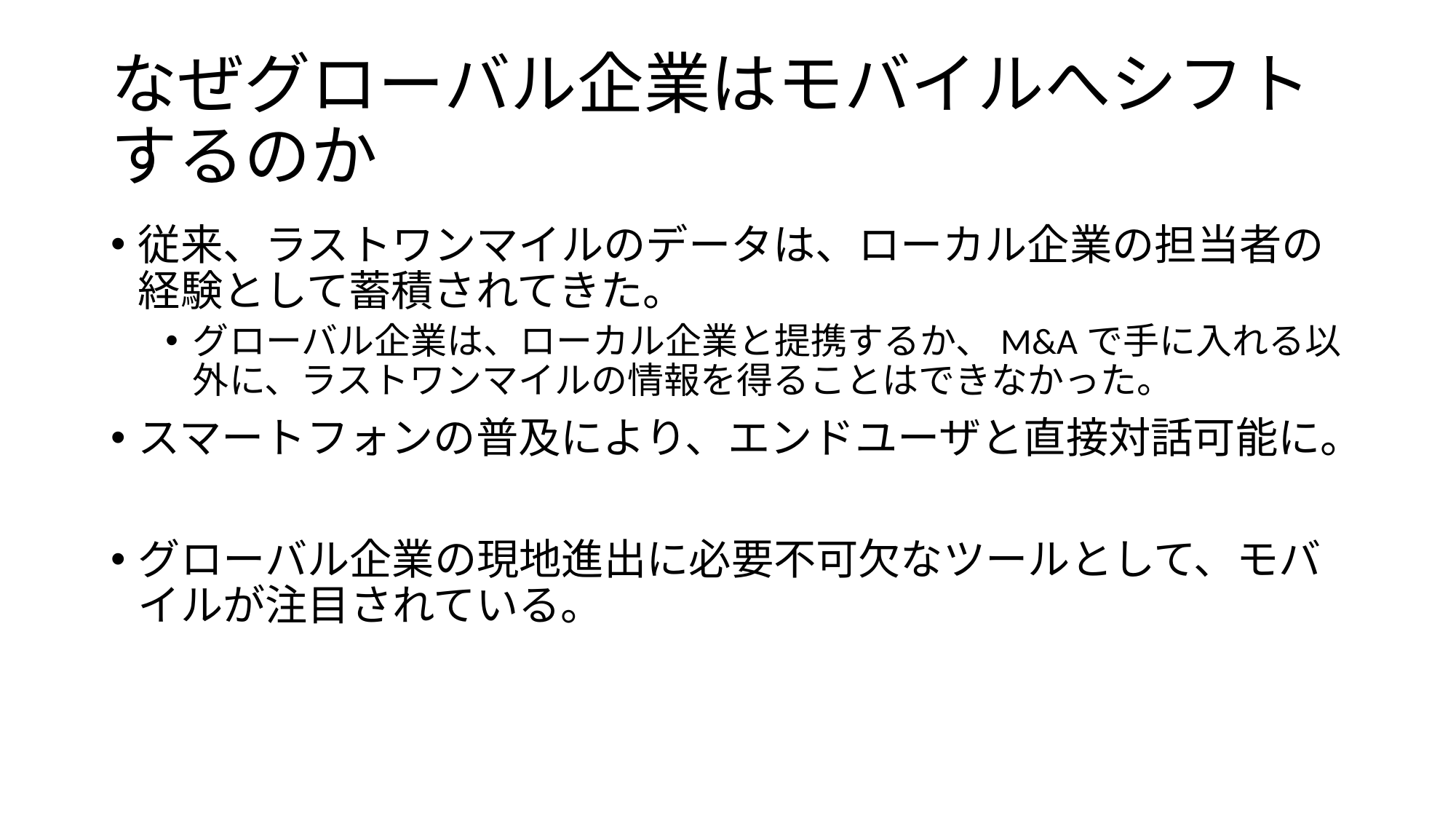

# なぜグローバル企業はモバイルへシフトするのか
従来、ラストワンマイルのデータは、ローカル企業の担当者の経験として蓄積されてきた。
グローバル企業は、ローカル企業と提携するか、M&Aで手に入れる以外に、ラストワンマイルの情報を得ることはできなかった。
スマートフォンの普及により、エンドユーザと直接対話可能に。

グローバル企業の現地進出に必要不可欠なツールとして、モバイルが注目されている。